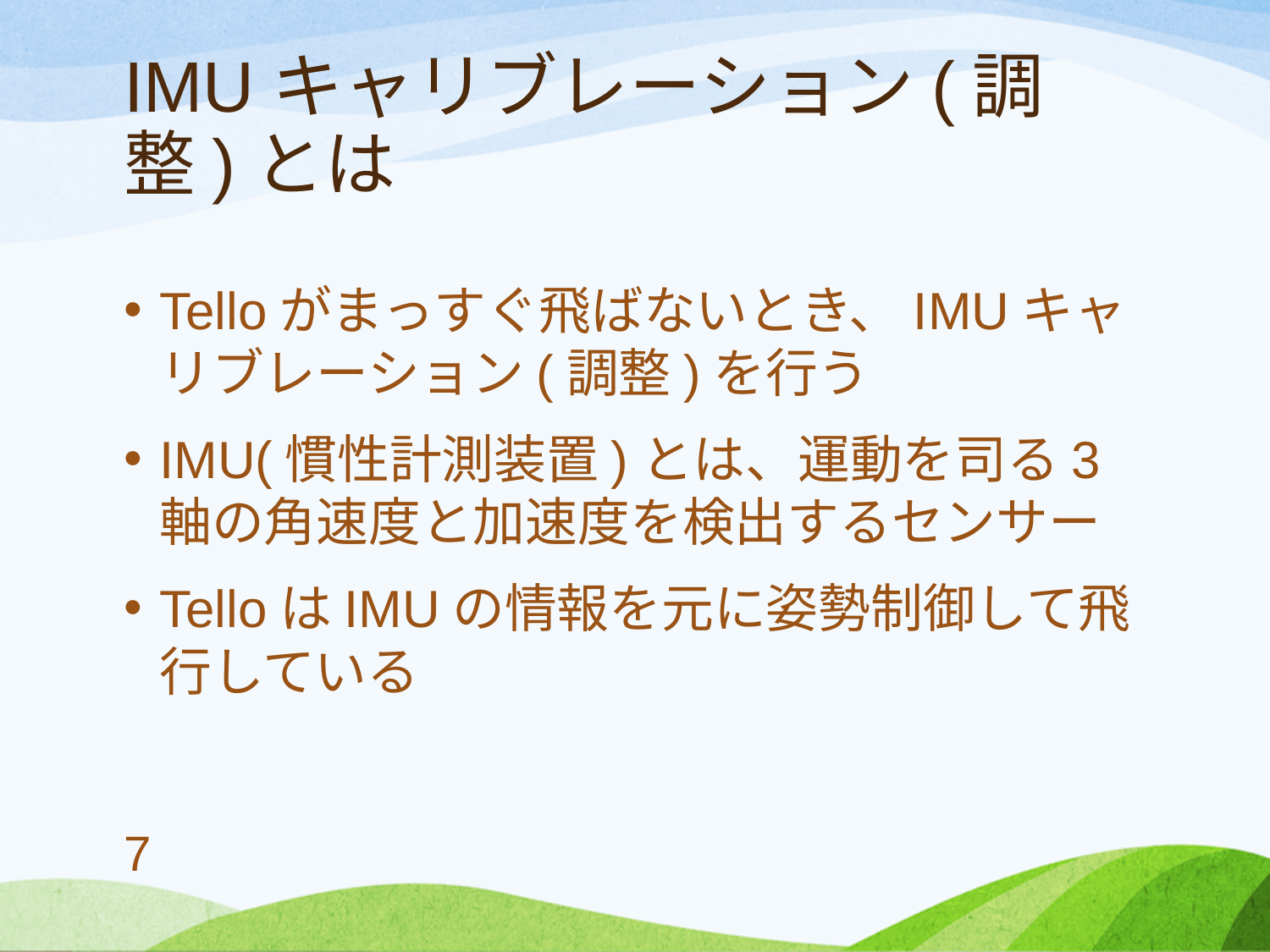

# IMUキャリブレーション(調整)とは
Telloがまっすぐ飛ばないとき、IMUキャリブレーション(調整)を行う
IMU(慣性計測装置)とは、運動を司る3軸の角速度と加速度を検出するセンサー
TelloはIMUの情報を元に姿勢制御して飛行している

7